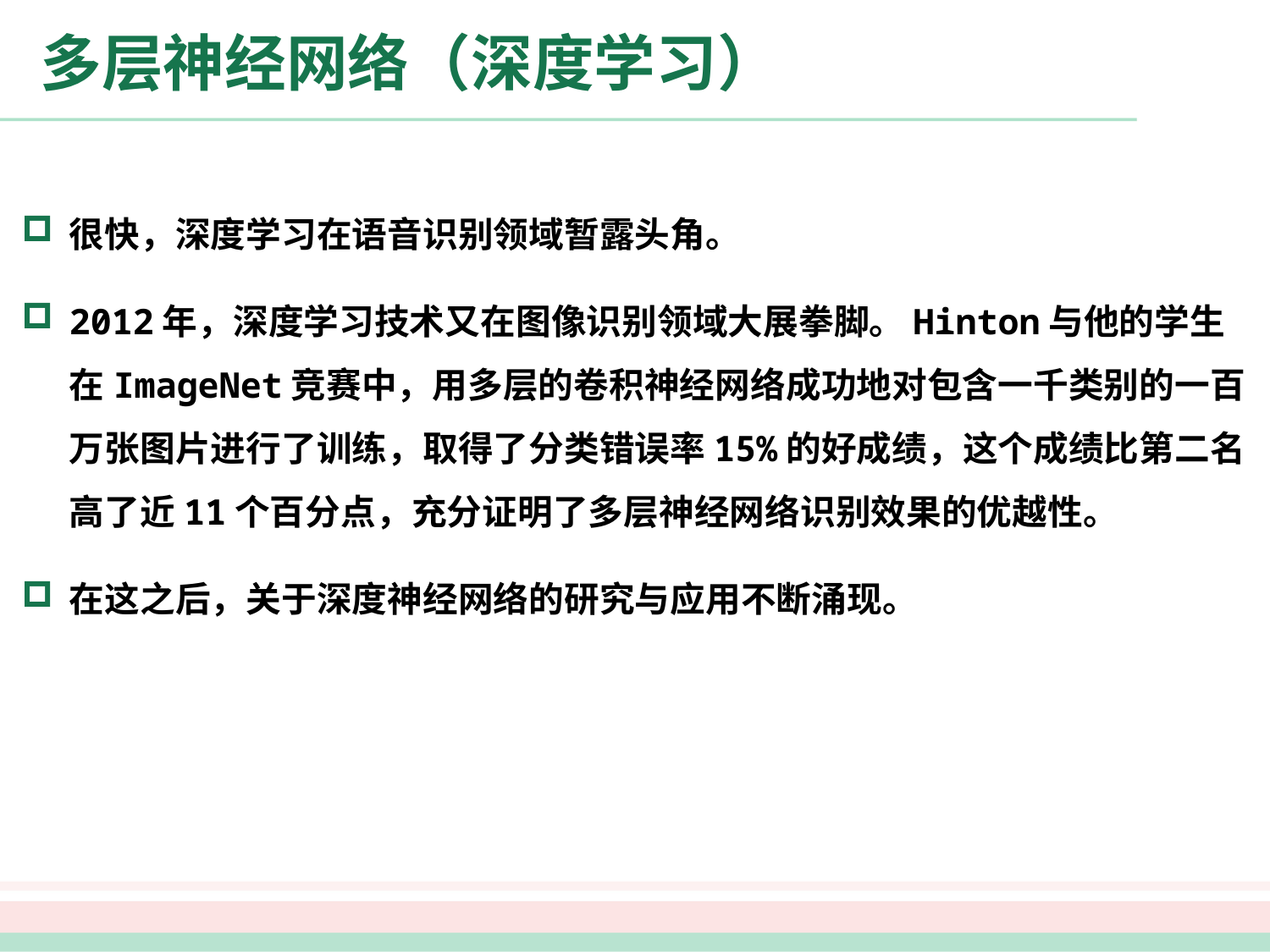

# 多层神经网络（深度学习）
很快，深度学习在语音识别领域暂露头角。
2012年，深度学习技术又在图像识别领域大展拳脚。Hinton与他的学生在ImageNet竞赛中，用多层的卷积神经网络成功地对包含一千类别的一百万张图片进行了训练，取得了分类错误率15%的好成绩，这个成绩比第二名高了近11个百分点，充分证明了多层神经网络识别效果的优越性。
在这之后，关于深度神经网络的研究与应用不断涌现。